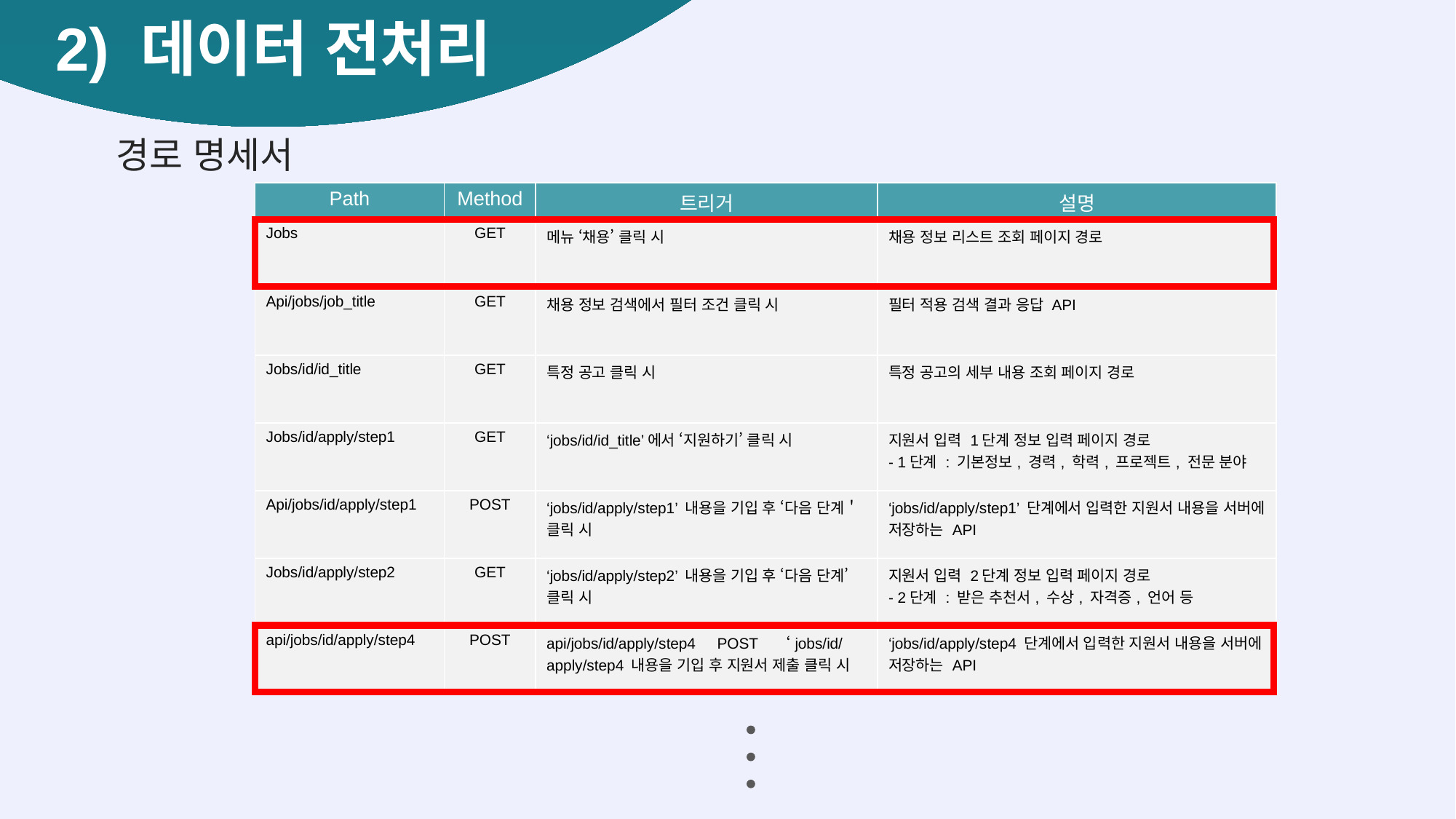

2) 데이터 전처리
경로 명세서
| Path | Method | 트리거 | 설명 |
| --- | --- | --- | --- |
| Jobs | GET | 메뉴 ‘채용’ 클릭 시 | 채용 정보 리스트 조회 페이지 경로 |
| Api/jobs/job\_title | GET | 채용 정보 검색에서 필터 조건 클릭 시 | 필터 적용 검색 결과 응답 API |
| Jobs/id/id\_title | GET | 특정 공고 클릭 시 | 특정 공고의 세부 내용 조회 페이지 경로 |
| Jobs/id/apply/step1 | GET | ‘jobs/id/id\_title’에서 ‘지원하기’ 클릭 시 | 지원서 입력 1단계 정보 입력 페이지 경로 - 1단계 : 기본정보, 경력, 학력, 프로젝트, 전문 분야 |
| Api/jobs/id/apply/step1 | POST | ‘jobs/id/apply/step1’ 내용을 기입 후 ‘다음 단계＇ 클릭 시 | ‘jobs/id/apply/step1’ 단계에서 입력한 지원서 내용을 서버에 저장하는 API |
| Jobs/id/apply/step2 | GET | ‘jobs/id/apply/step2’ 내용을 기입 후 ‘다음 단계’ 클릭 시 | 지원서 입력 2단계 정보 입력 페이지 경로 - 2단계 : 받은 추천서, 수상, 자격증, 언어 등 |
| api/jobs/id/apply/step4 | POST | api/jobs/id/apply/step4ﾠPOSTﾠ‘jobs/id/apply/step4 내용을 기입 후 지원서 제출 클릭 시 | ‘jobs/id/apply/step4 단계에서 입력한 지원서 내용을 서버에 저장하는 API |